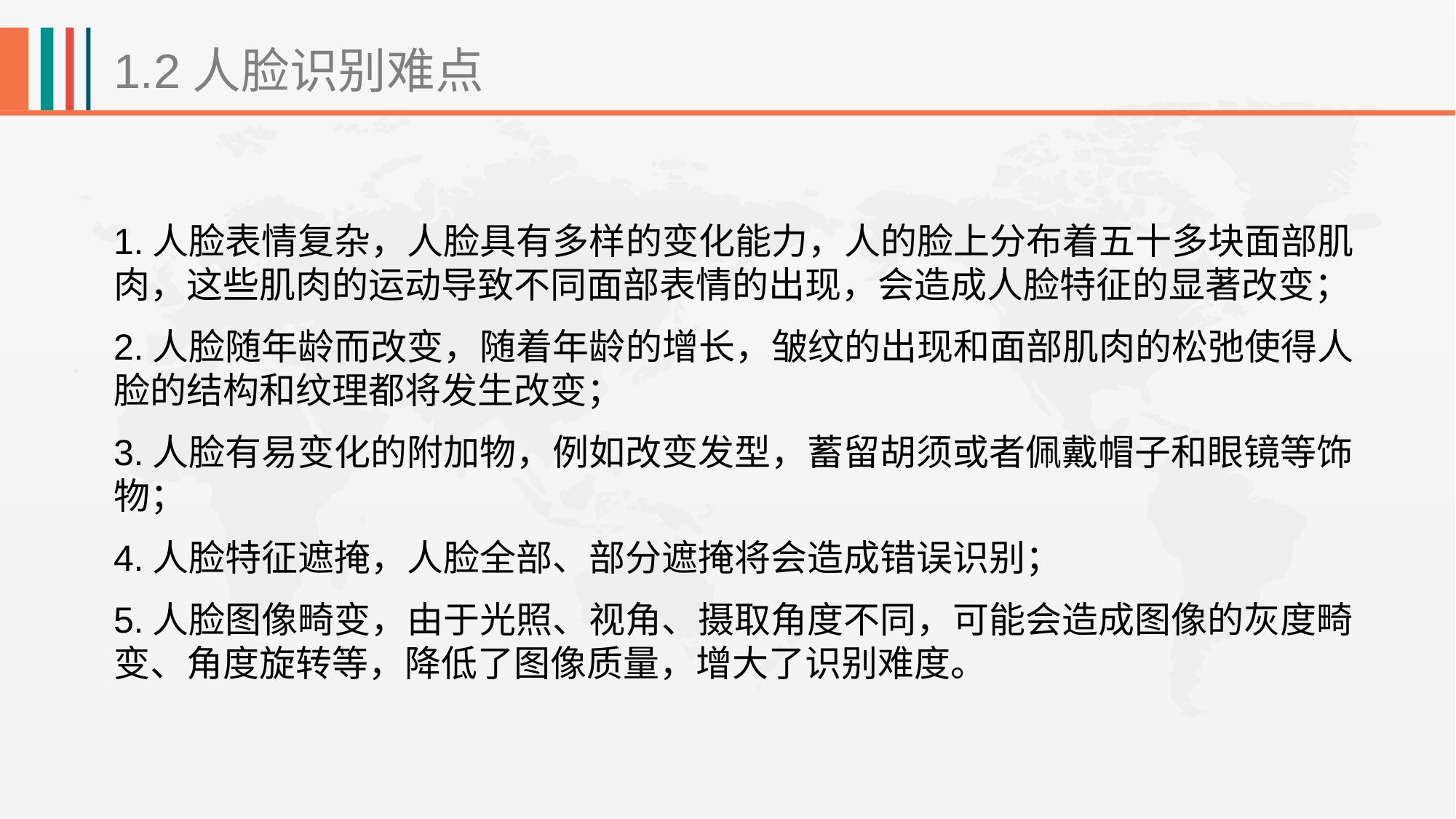

1.2人脸识别难点

1.人脸表情复杂，人脸具有多样的变化能力，人的脸上分布着五十多块面部肌肉，这些肌肉的运动导致不同面部表情的出现，会造成人脸特征的显著改变；
2.人脸随年龄而改变，随着年龄的增长，皱纹的出现和面部肌肉的松弛使得人脸的结构和纹理都将发生改变；
3.人脸有易变化的附加物，例如改变发型，蓄留胡须或者佩戴帽子和眼镜等饰物；
4.人脸特征遮掩，人脸全部、部分遮掩将会造成错误识别；
5.人脸图像畸变，由于光照、视角、摄取角度不同，可能会造成图像的灰度畸变、角度旋转等，降低了图像质量，增大了识别难度。